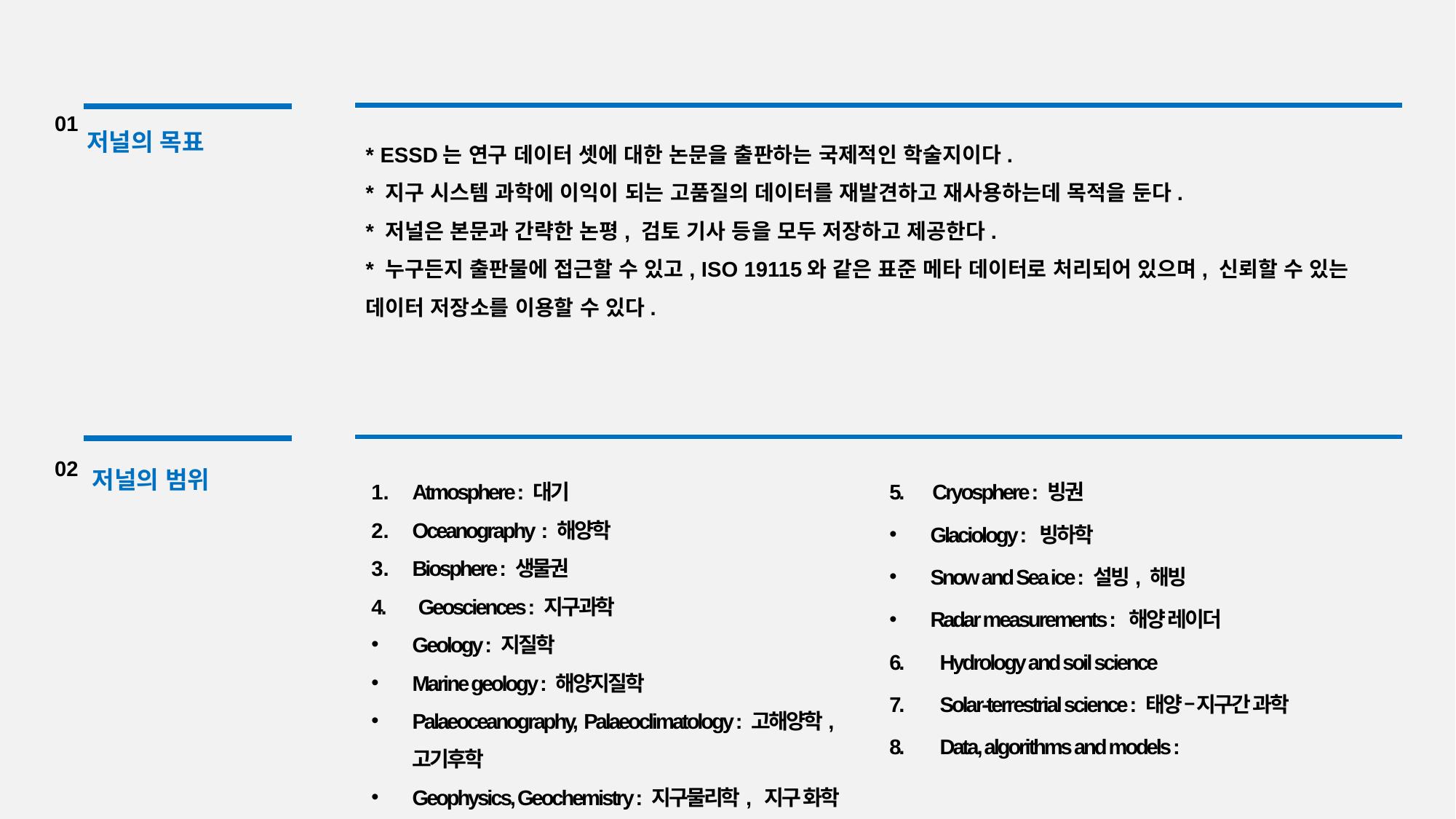

01
저널의 목표
* ESSD는 연구 데이터 셋에 대한 논문을 출판하는 국제적인 학술지이다.
* 지구 시스템 과학에 이익이 되는 고품질의 데이터를 재발견하고 재사용하는데 목적을 둔다.
* 저널은 본문과 간략한 논평, 검토 기사 등을 모두 저장하고 제공한다.
* 누구든지 출판물에 접근할 수 있고, ISO 19115와 같은 표준 메타 데이터로 처리되어 있으며, 신뢰할 수 있는 데이터 저장소를 이용할 수 있다.

02
저널의 범위
Atmosphere : 대기
Oceanography  : 해양학
Biosphere : 생물권
4.         Geosciences : 지구과학
Geology : 지질학
Marine geology : 해양지질학
Palaeoceanography,  Palaeoclimatology : 고해양학,  고기후학
Geophysics, Geochemistry : 지구물리학,  지구 화학
5.        Cryosphere : 빙권
Glaciology :  빙하학
Snow and Sea ice : 설빙, 해빙
Radar measurements :  해양 레이더
6.          Hydrology and soil science
7.          Solar-terrestrial science : 태양 – 지구간 과학
8.          Data, algorithms and models :